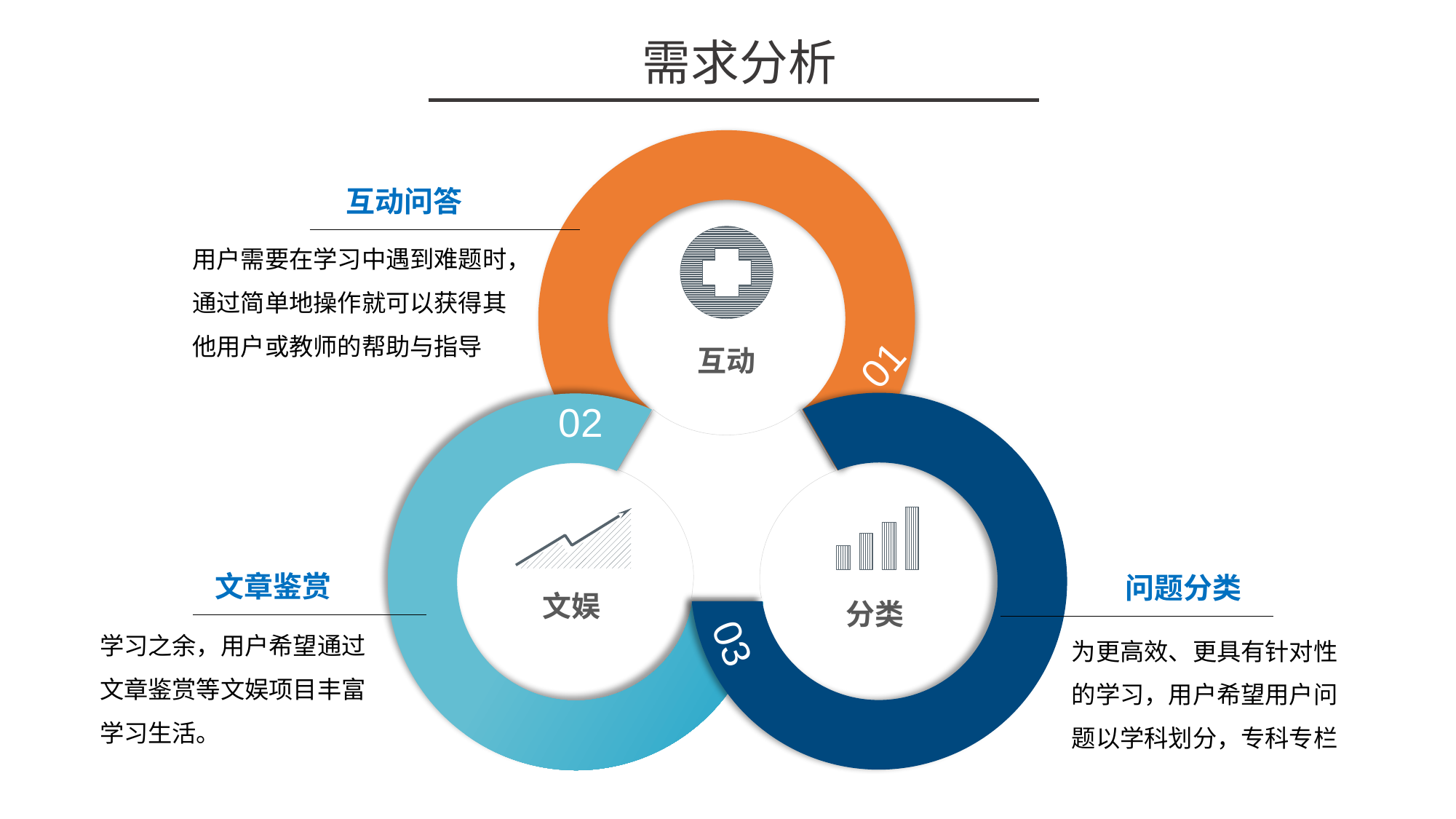

需求分析

01
互动
互动问答
用户需要在学习中遇到难题时，通过简单地操作就可以获得其他用户或教师的帮助与指导
02

文娱

分类
03

文章鉴赏
问题分类
学习之余，用户希望通过文章鉴赏等文娱项目丰富学习生活。
为更高效、更具有针对性的学习，用户希望用户问题以学科划分，专科专栏